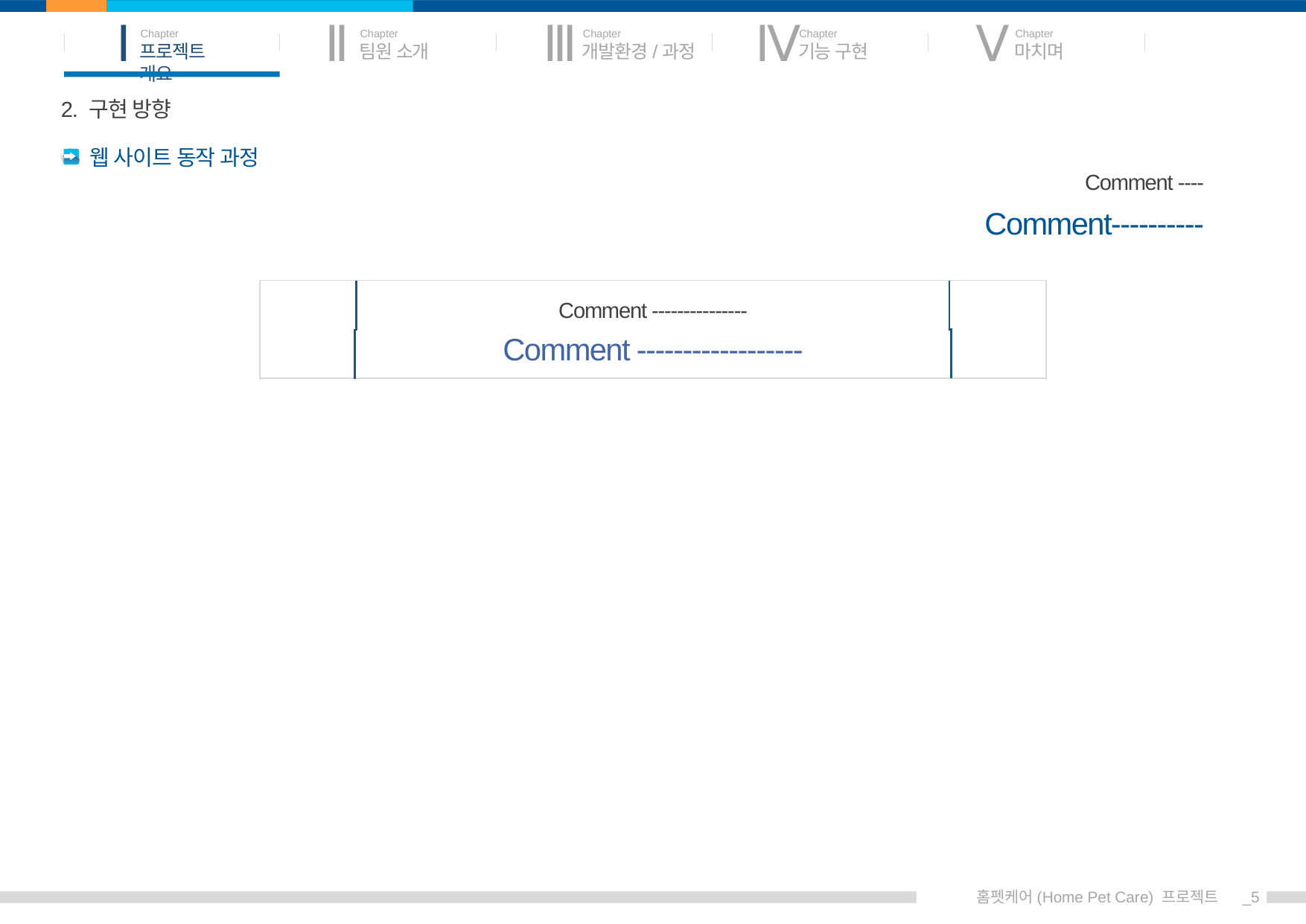

Ⅰ
Chapter
프로젝트 개요
Ⅱ
Chapter
팀원 소개
Ⅲ
Chapter
개발환경/과정
Ⅳ
Chapter
기능 구현
Ⅴ
Chapter
마치며

2. 구현 방향
웹 사이트 동작 과정

Comment ----
Comment----------

Comment ---------------
Comment ------------------
_5